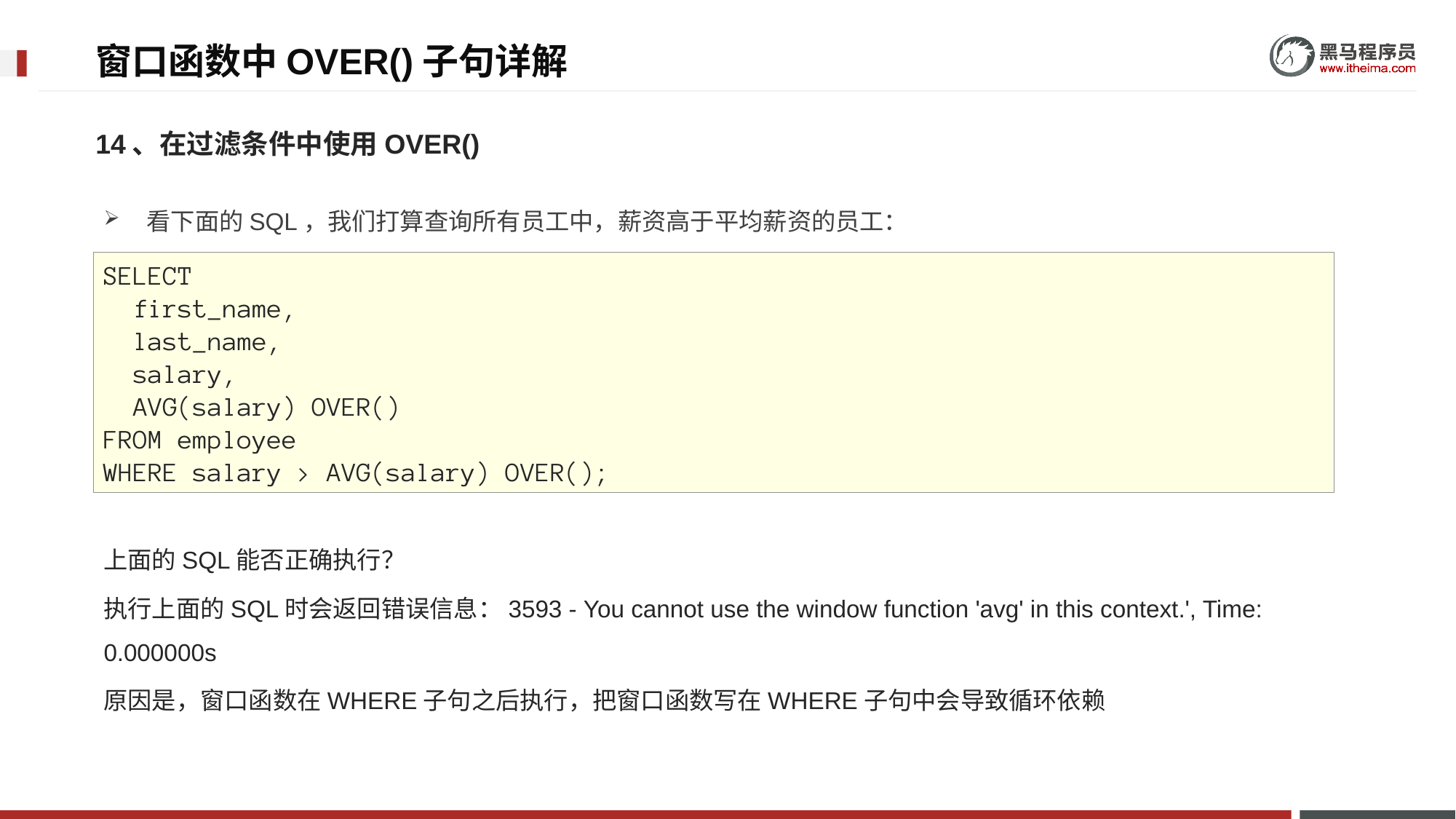

# 窗口函数中OVER()子句详解
14、在过滤条件中使用OVER()
看下面的SQL，我们打算查询所有员工中，薪资高于平均薪资的员工：

上面的SQL能否正确执行？
执行上面的SQL时会返回错误信息：3593 - You cannot use the window function 'avg' in this context.', Time: 0.000000s
原因是，窗口函数在WHERE子句之后执行，把窗口函数写在WHERE子句中会导致循环依赖
SELECT
  first_name,
  last_name,
  salary,
  AVG(salary) OVER()
FROM employee
WHERE salary > AVG(salary) OVER();